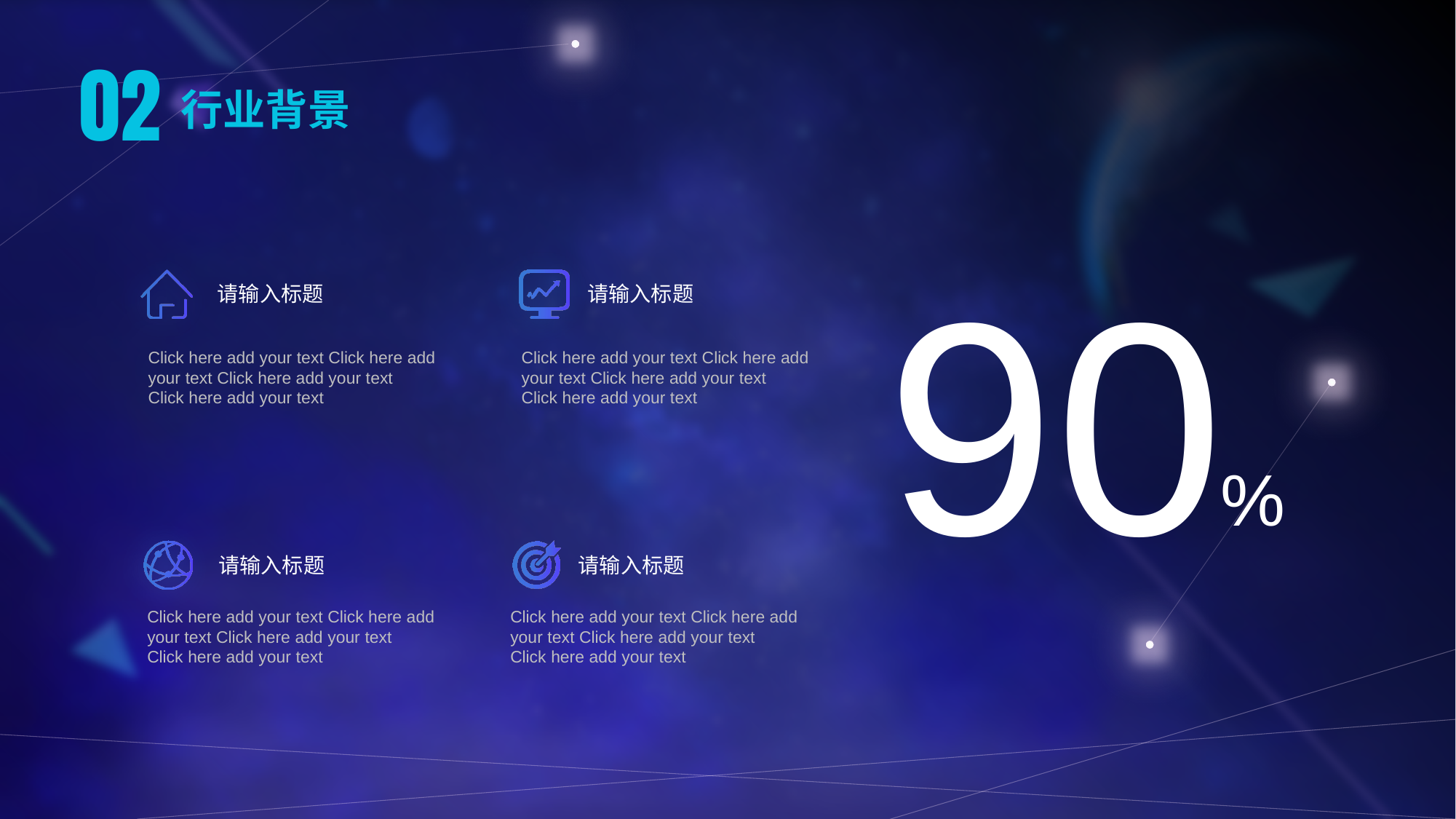

02
行业背景
90

请输入标题
请输入标题
Click here add your text Click here add
your text Click here add your text
Click here add your text
Click here add your text Click here add
your text Click here add your text
Click here add your text

%

请输入标题
请输入标题
Click here add your text Click here add
your text Click here add your text
Click here add your text
Click here add your text Click here add
your text Click here add your text
Click here add your text